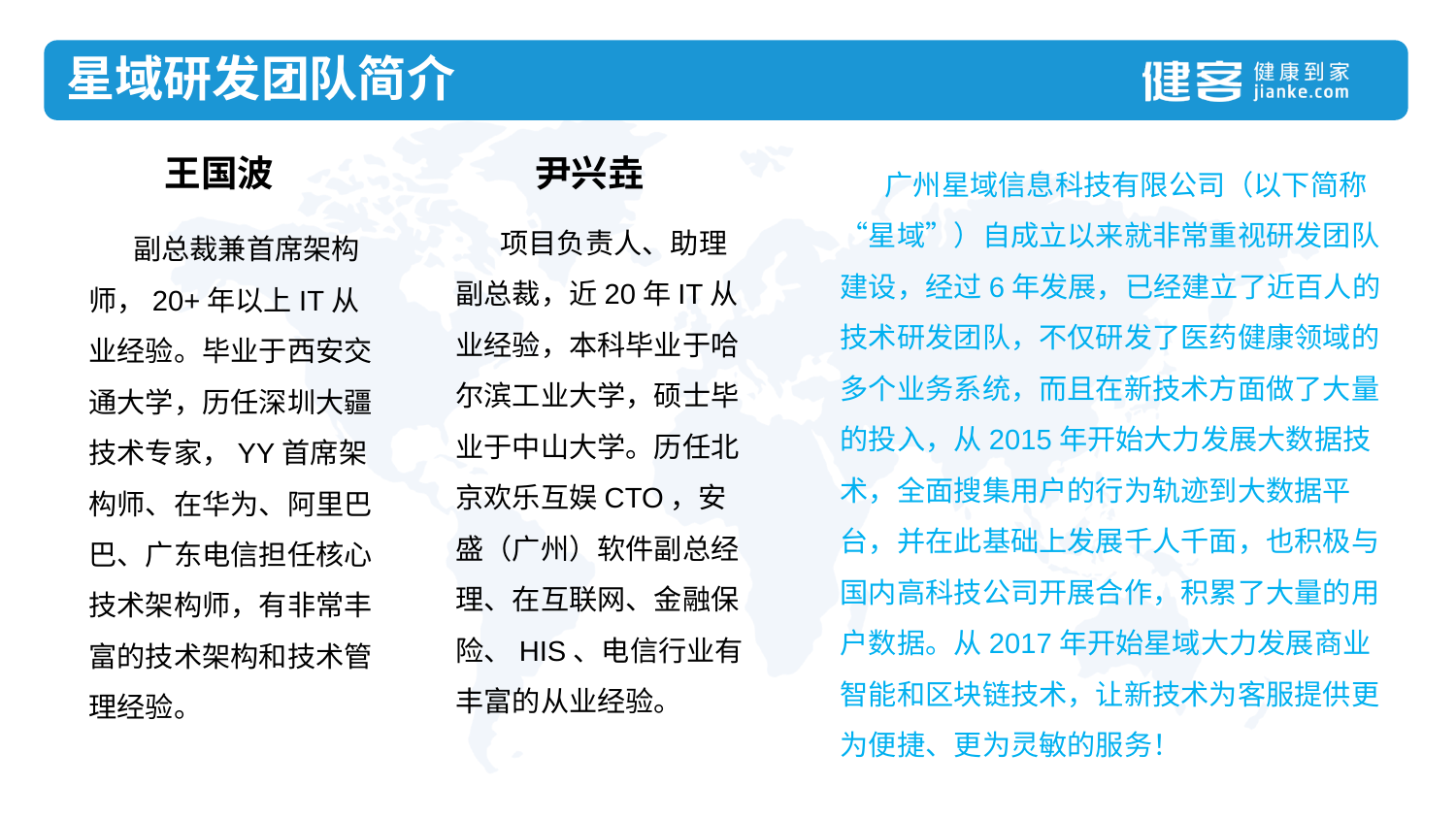

星域研发团队简介
王国波
尹兴垚
      广州星域信息科技有限公司（以下简称“星域”）自成立以来就非常重视研发团队建设，经过6年发展，已经建立了近百人的技术研发团队，不仅研发了医药健康领域的多个业务系统，而且在新技术方面做了大量的投入，从2015年开始大力发展大数据技术，全面搜集用户的行为轨迹到大数据平台，并在此基础上发展千人千面，也积极与国内高科技公司开展合作，积累了大量的用户数据。从2017年开始星域大力发展商业智能和区块链技术，让新技术为客服提供更为便捷、更为灵敏的服务！
      项目负责人、助理副总裁，近20年IT从业经验，本科毕业于哈尔滨工业大学，硕士毕业于中山大学。历任北京欢乐互娱CTO，安盛（广州）软件副总经理、在互联网、金融保险、HIS、电信行业有丰富的从业经验。
      副总裁兼首席架构师，20+年以上IT从业经验。毕业于西安交通大学，历任深圳大疆技术专家，YY首席架构师、在华为、阿里巴巴、广东电信担任核心技术架构师，有非常丰富的技术架构和技术管理经验。